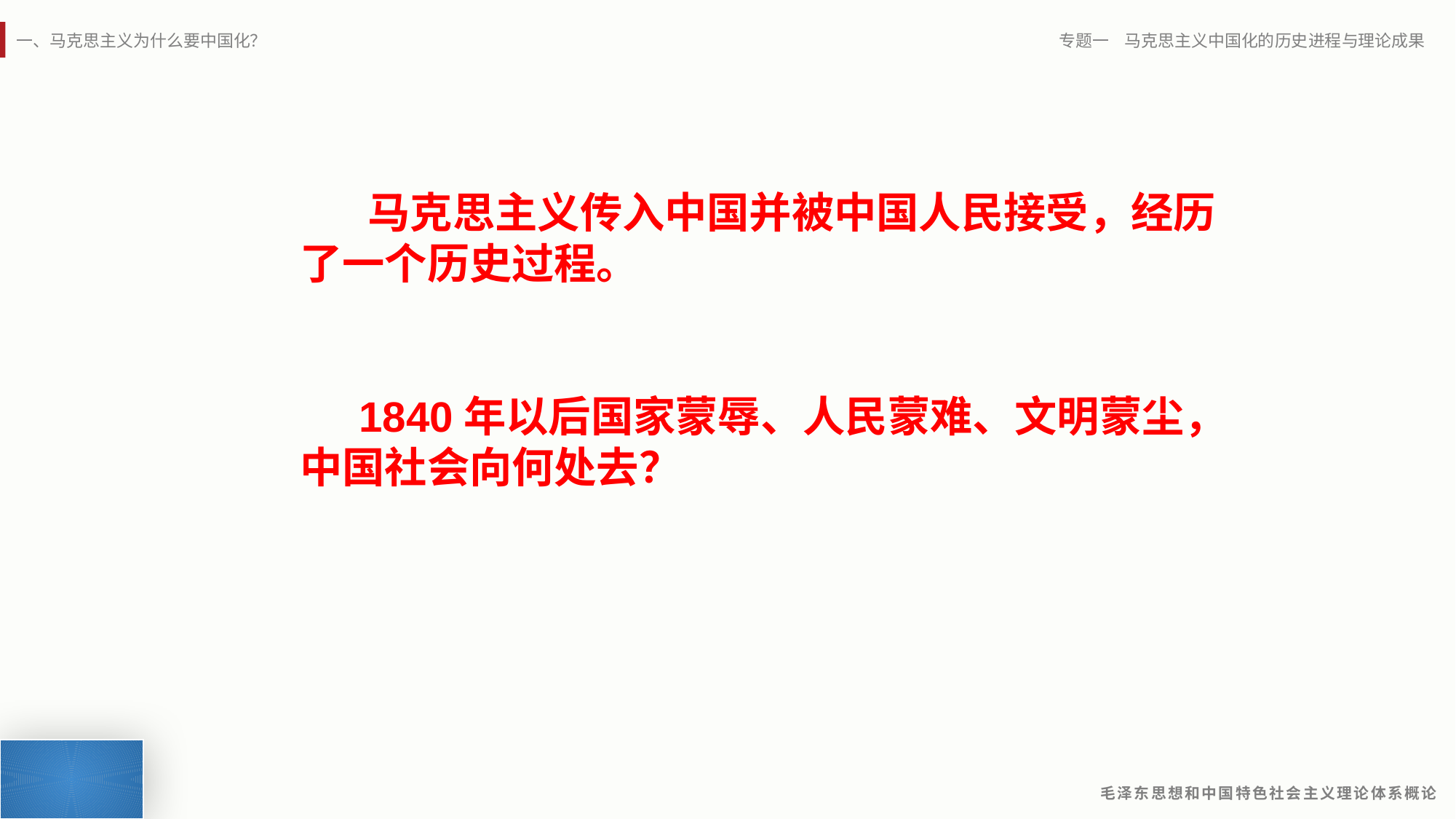

马克思主义传入中国并被中国人民接受，经历了一个历史过程。

     1840年以后国家蒙辱、人民蒙难、文明蒙尘，中国社会向何处去？
7